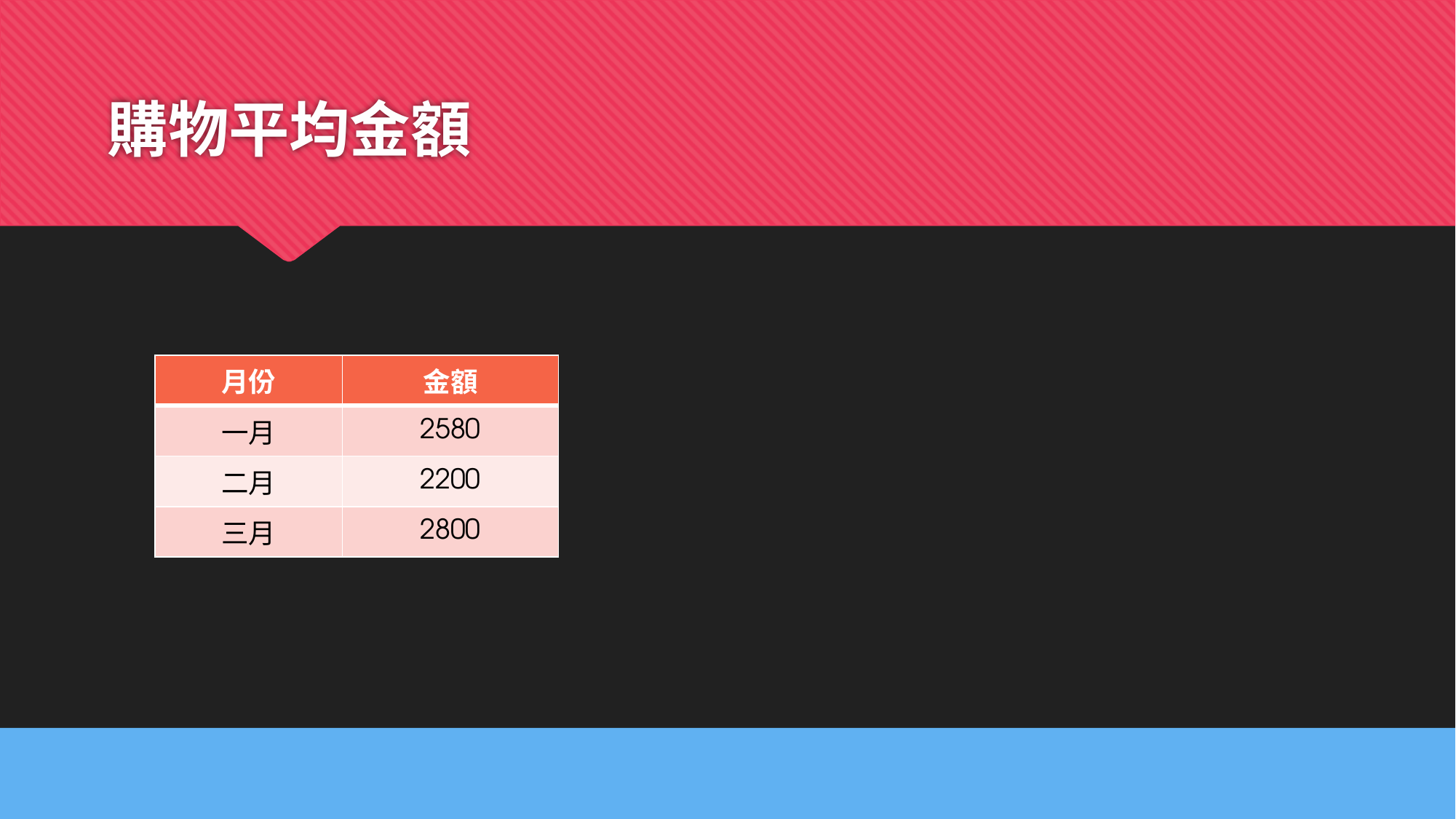

# 購物平均金額

| 月份 | 金額 |
| --- | --- |
| 一月 | 2580 |
| 二月 | 2200 |
| 三月 | 2800 |